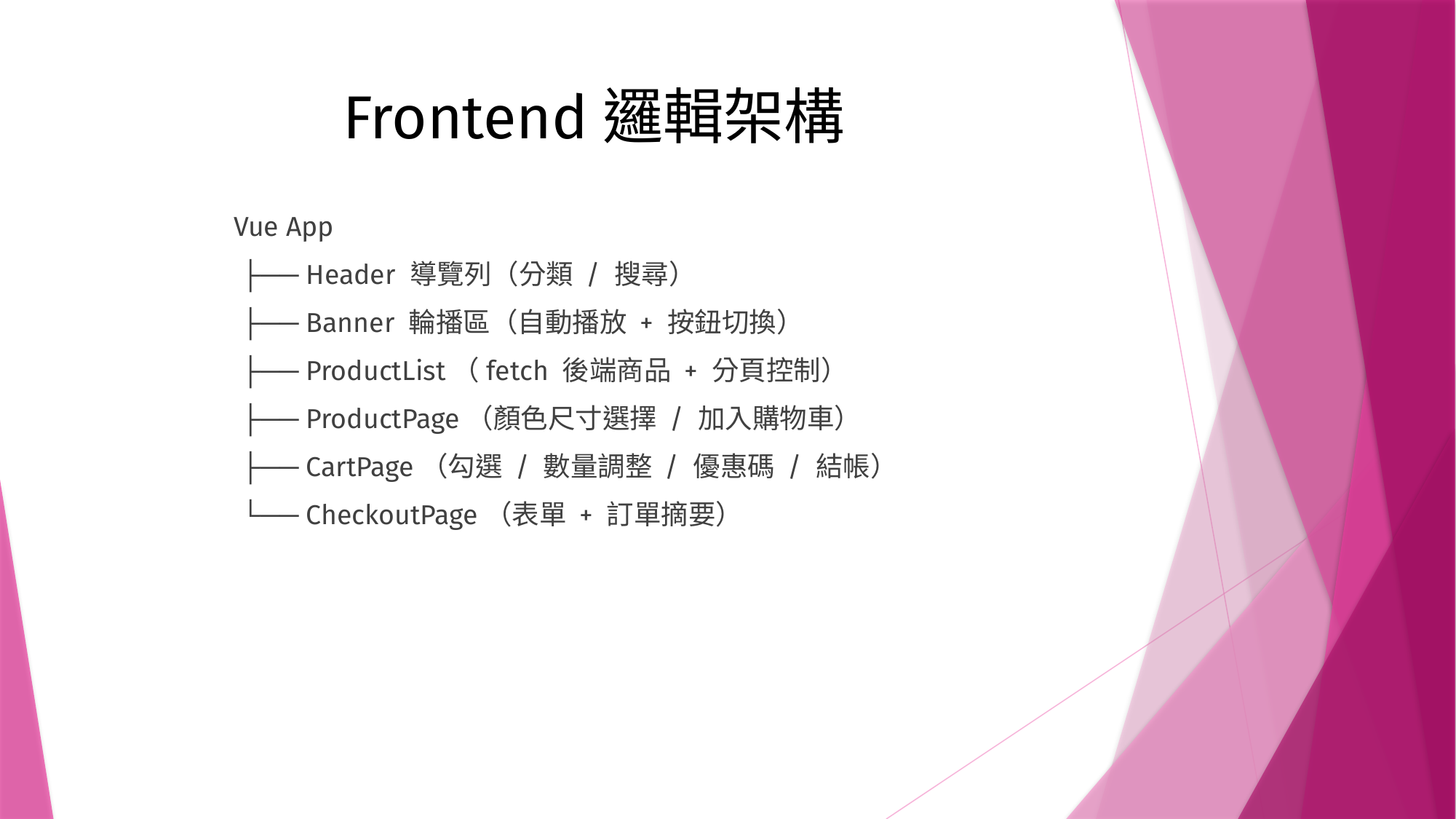

# Frontend邏輯架構
Vue App
 ├── Header 導覽列（分類 / 搜尋）
 ├── Banner 輪播區（自動播放 + 按鈕切換）
 ├── ProductList（fetch 後端商品 + 分頁控制）
 ├── ProductPage（顏色尺寸選擇 / 加入購物車）
 ├── CartPage（勾選 / 數量調整 / 優惠碼 / 結帳）
 └── CheckoutPage（表單 + 訂單摘要）